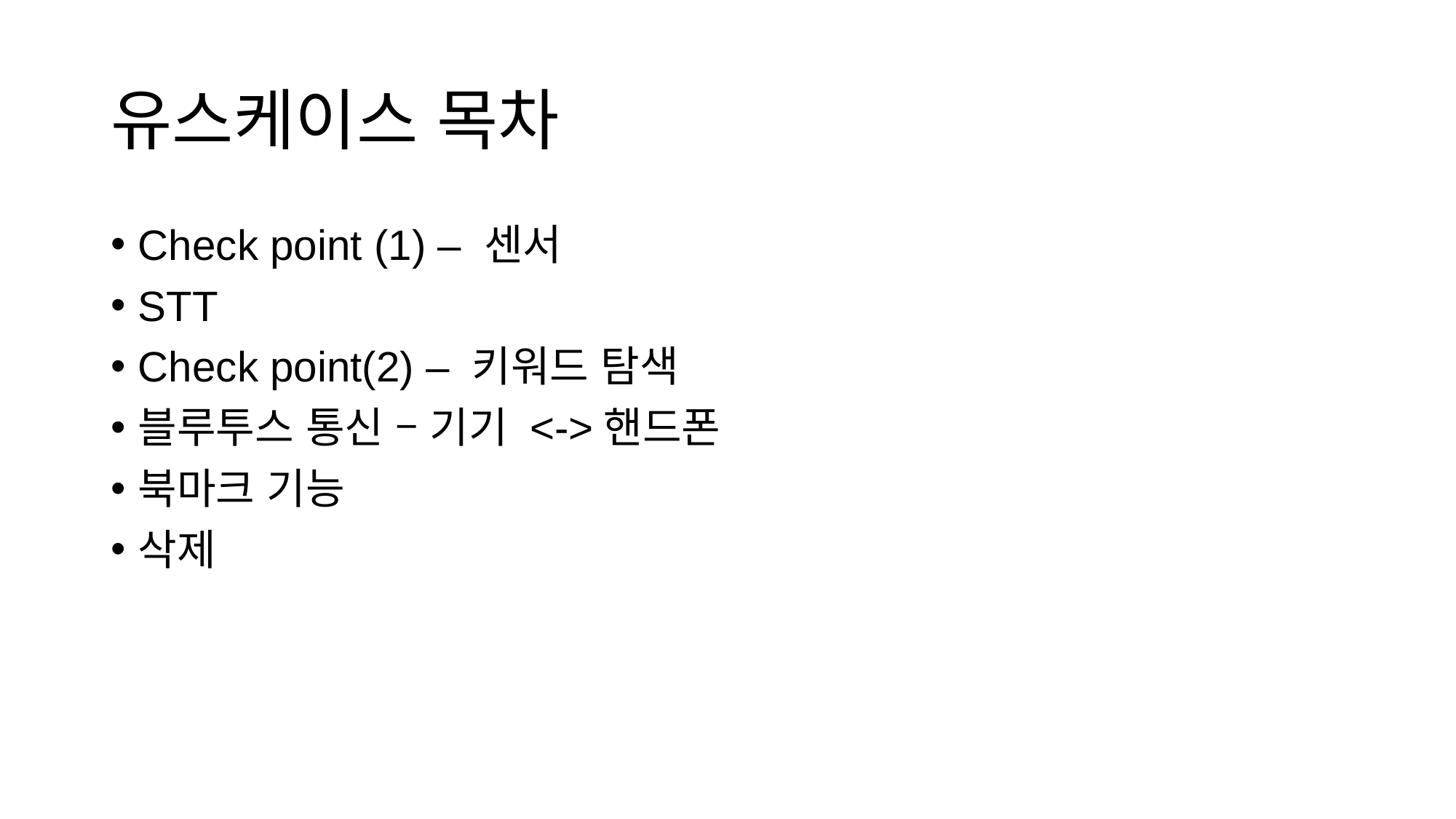

# 유스케이스 목차
Check point (1) – 센서
STT
Check point(2) – 키워드 탐색
블루투스 통신 – 기기 <->핸드폰
북마크 기능
삭제